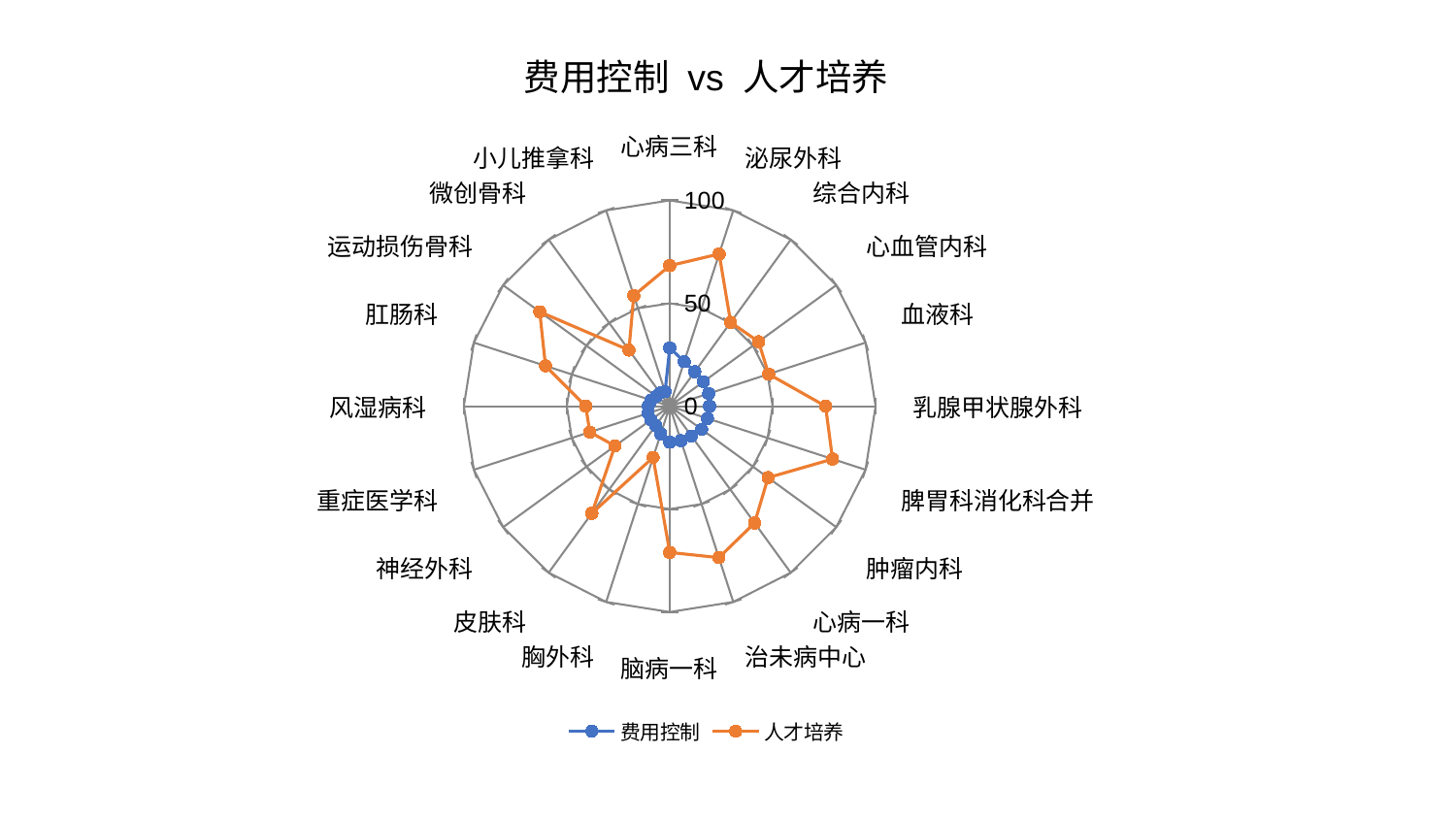

### Chart: 费用控制 vs 人才培养

| Category | 费用控制 | 人才培养 |
|---|---|---|
| 心病三科 | 28.33549672892363 | 68.28999505779929 |
| 泌尿外科 | 22.79073035388889 | 77.7644001772398 |
| 综合内科 | 20.710184497048164 | 50.34906658116325 |
| 心血管内科 | 20.252832659619504 | 53.338280260516505 |
| 血液科 | 19.879464323959592 | 50.53608926725807 |
| 乳腺甲状腺外科 | 19.356063072313052 | 75.69733965301866 |
| 脾胃科消化科合并 | 19.25148846260517 | 83.17424554710172 |
| 肿瘤内科 | 19.17685948828122 | 59.06678233059298 |
| 心病一科 | 17.92566299385592 | 70.15384974633714 |
| 治未病中心 | 17.615075128901783 | 77.36701510866858 |
| 脑病一科 | 17.478755369863688 | 71.04863046680352 |
| 胸外科 | 14.129533747170752 | 26.186040074042165 |
| 皮肤科 | 11.583699756714699 | 64.3484610533374 |
| 神经外科 | 11.25371535644407 | 32.86653952978848 |
| 重症医学科 | 11.042831005355508 | 40.782704722502956 |
| 风湿病科 | 10.432699541613845 | 40.8186518091053 |
| 肛肠科 | 9.462442618855578 | 63.4426645817195 |
| 运动损伤骨科 | 8.105524948910592 | 78.04075117258827 |
| 微创骨科 | 7.941015474835715 | 33.71652818686683 |
| 小儿推拿科 | 7.3871023200014205 | 56.50830664539826 |
48